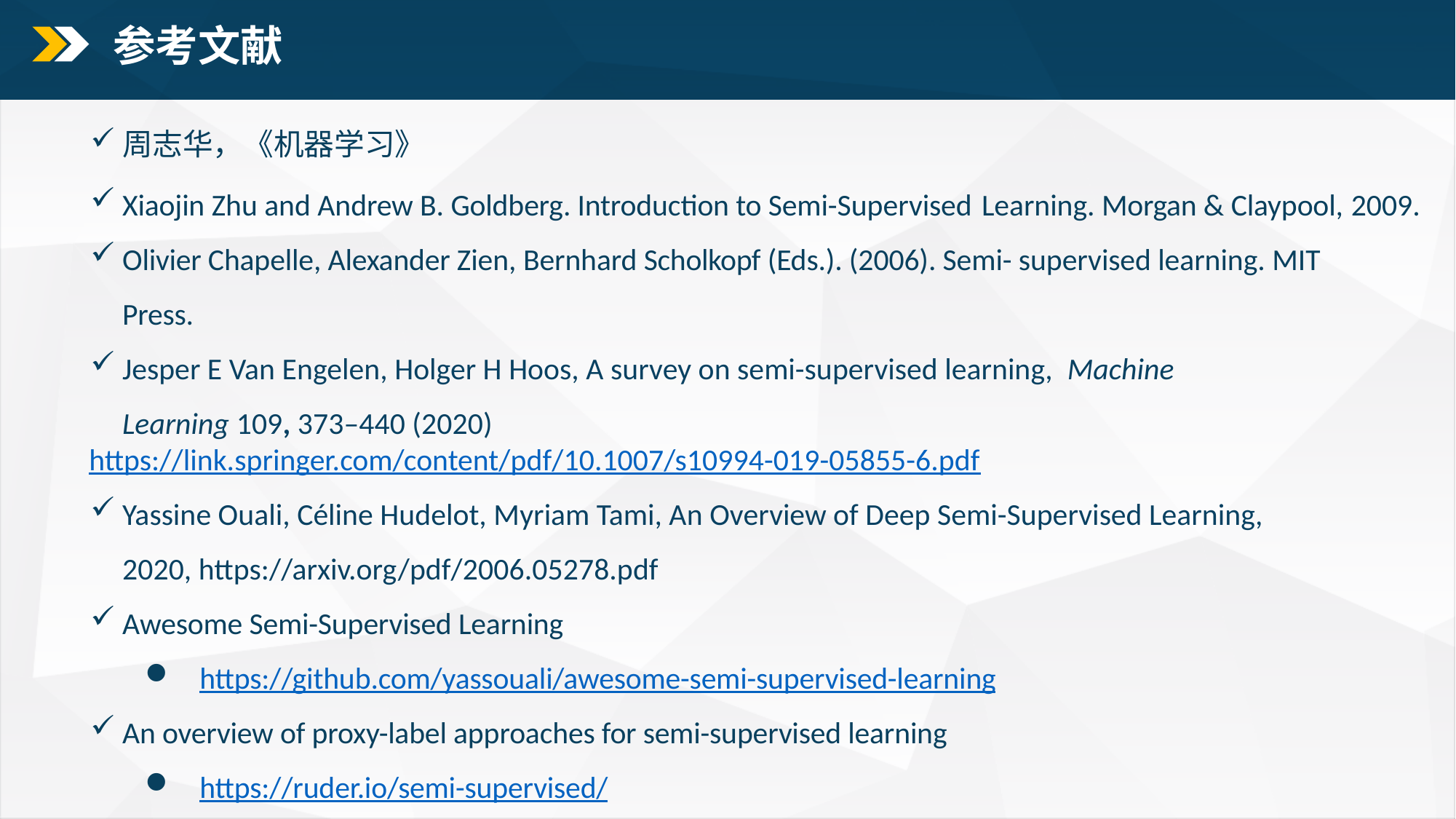

# 参考文献

周志华，《机器学习》
Xiaojin Zhu and Andrew B. Goldberg. Introduction to Semi-Supervised Learning. Morgan & Claypool, 2009.
Olivier Chapelle, Alexander Zien, Bernhard Scholkopf (Eds.). (2006). Semi- supervised learning. MIT Press.
Jesper E Van Engelen, Holger H Hoos, A survey on semi-supervised learning,  Machine Learning 109, 373–440 (2020)
https://link.springer.com/content/pdf/10.1007/s10994-019-05855-6.pdf
Yassine Ouali, Céline Hudelot, Myriam Tami, An Overview of Deep Semi-Supervised Learning, 2020, https://arxiv.org/pdf/2006.05278.pdf
Awesome Semi-Supervised Learning
https://github.com/yassouali/awesome-semi-supervised-learning
An overview of proxy-label approaches for semi-supervised learning
https://ruder.io/semi-supervised/